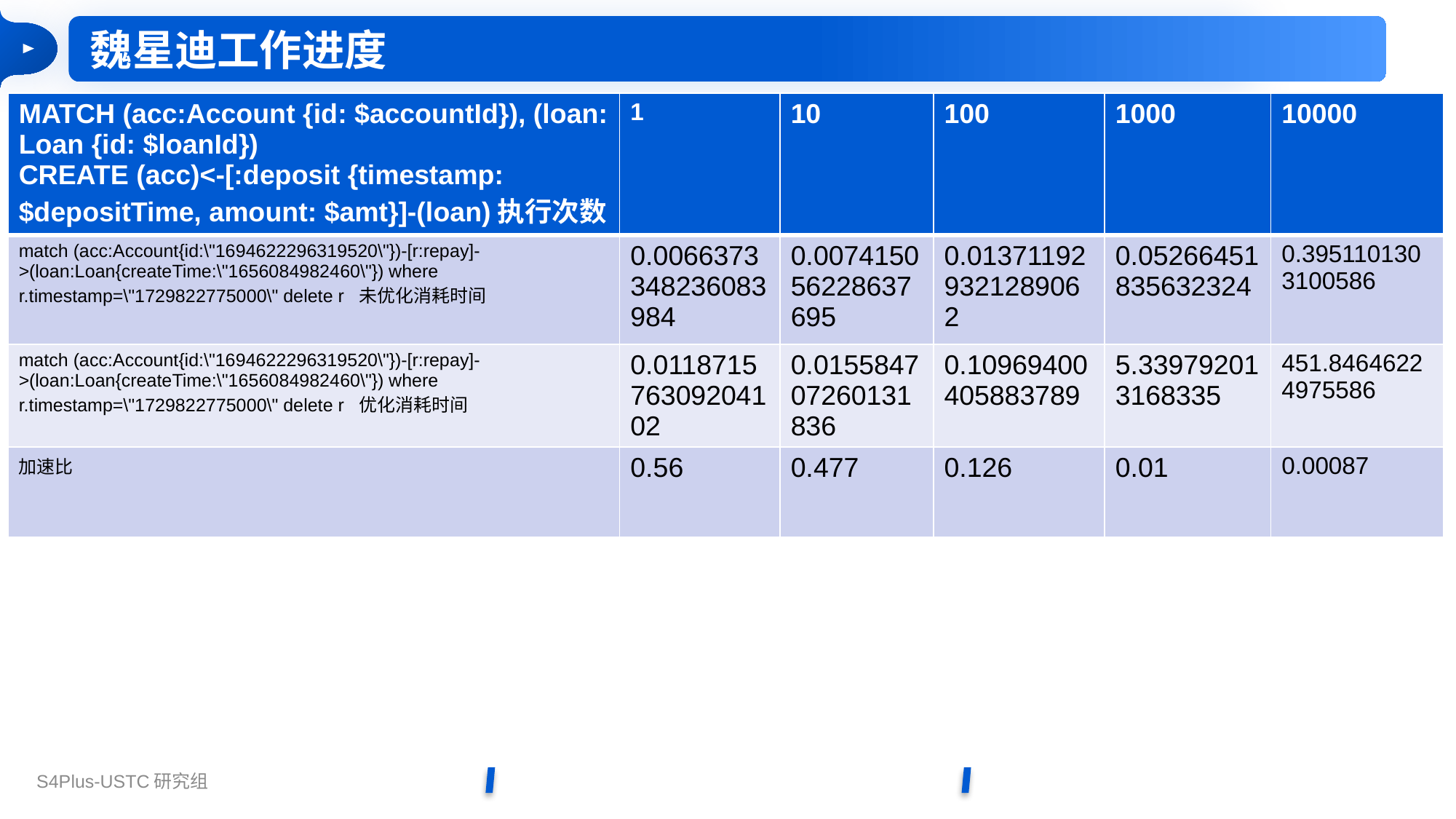

魏星迪工作进度
| MATCH (acc:Account {id: $accountId}), (loan: Loan {id: $loanId}) CREATE (acc)<-[:deposit {timestamp: $depositTime, amount: $amt}]-(loan)执行次数 | 1 | 10 | 100 | 1000 | 10000 |
| --- | --- | --- | --- | --- | --- |
| match (acc:Account{id:\"1694622296319520\"})-[r:repay]->(loan:Loan{createTime:\"1656084982460\"}) where r.timestamp=\"1729822775000\" delete r 未优化消耗时间 | 0.0066373348236083984 | 0.007415056228637695 | 0.013711929321289062 | 0.05266451835632324 | 0.3951101303100586 |
| match (acc:Account{id:\"1694622296319520\"})-[r:repay]->(loan:Loan{createTime:\"1656084982460\"}) where r.timestamp=\"1729822775000\" delete r 优化消耗时间 | 0.011871576309204102 | 0.015584707260131836 | 0.10969400405883789 | 5.339792013168335 | 451.84646224975586 |
| 加速比 | 0.56 | 0.477 | 0.126 | 0.01 | 0.00087 |
snb_result